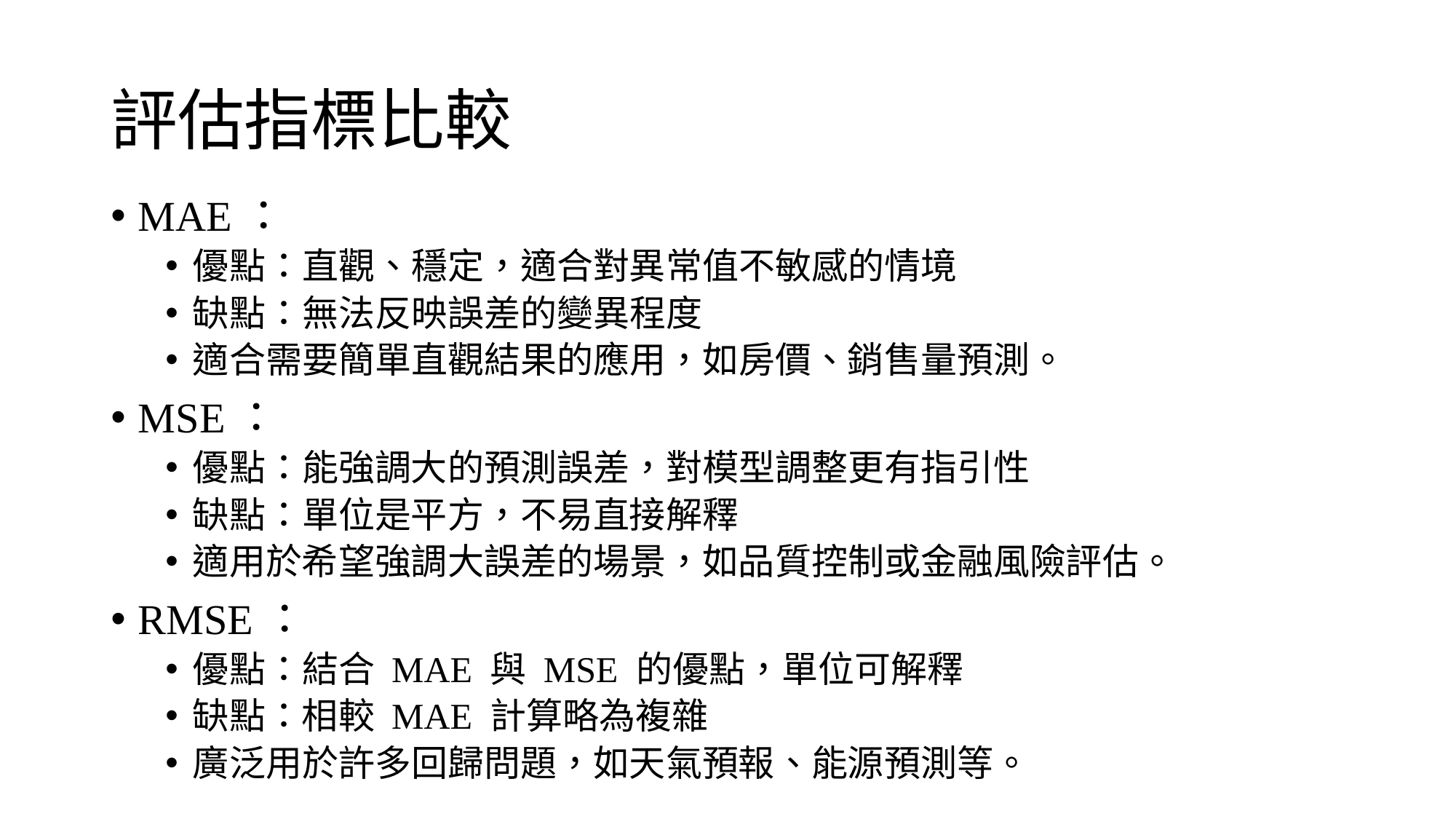

# 評估指標比較
MAE：
優點：直觀、穩定，適合對異常值不敏感的情境
缺點：無法反映誤差的變異程度
適合需要簡單直觀結果的應用，如房價、銷售量預測。
MSE：
優點：能強調大的預測誤差，對模型調整更有指引性
缺點：單位是平方，不易直接解釋
適用於希望強調大誤差的場景，如品質控制或金融風險評估。
RMSE：
優點：結合 MAE 與 MSE 的優點，單位可解釋
缺點：相較 MAE 計算略為複雜
廣泛用於許多回歸問題，如天氣預報、能源預測等。